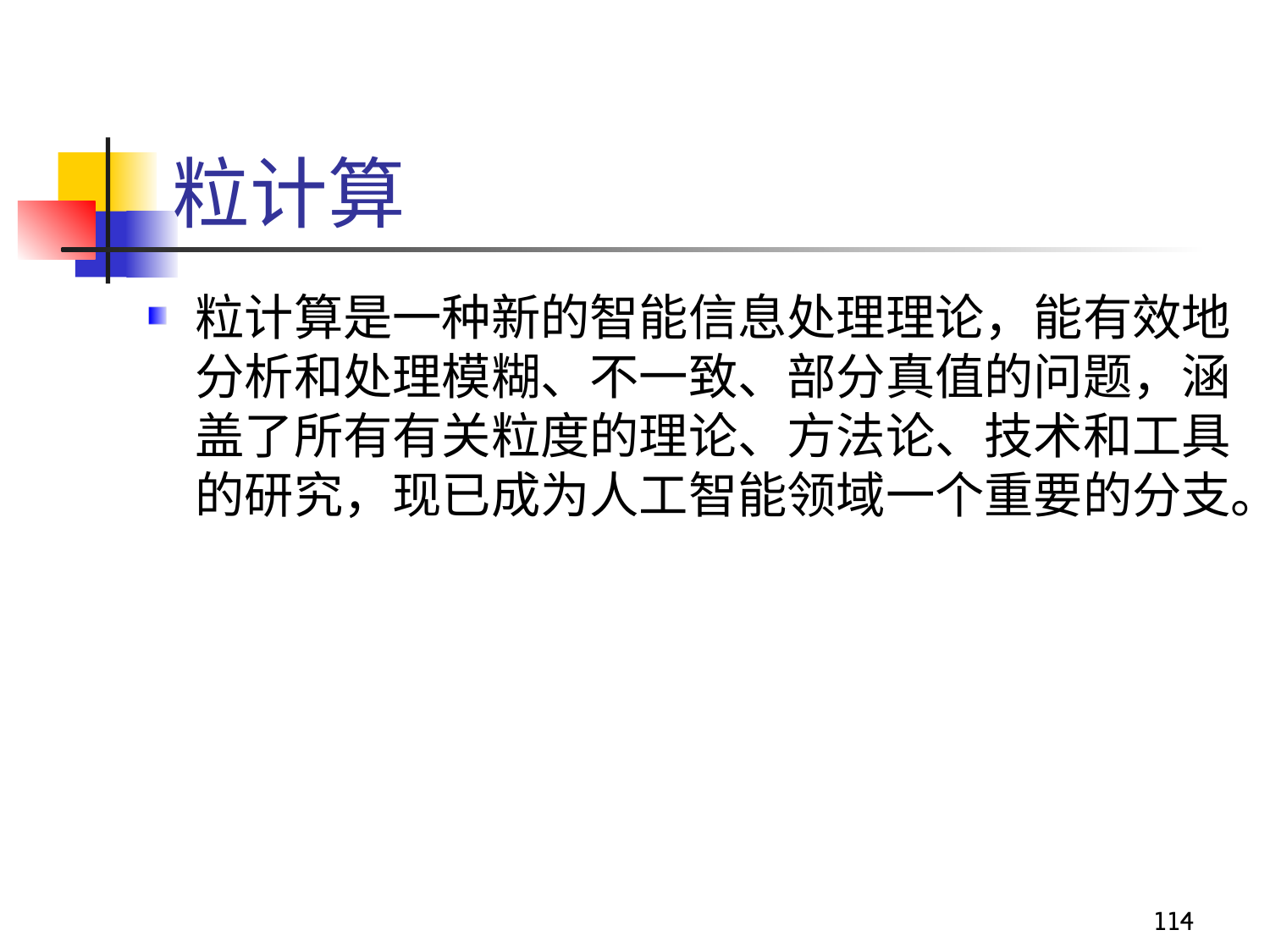

# 粒计算
粒计算是一种新的智能信息处理理论，能有效地分析和处理模糊、不一致、部分真值的问题，涵盖了所有有关粒度的理论、方法论、技术和工具的研究，现已成为人工智能领域一个重要的分支。
114